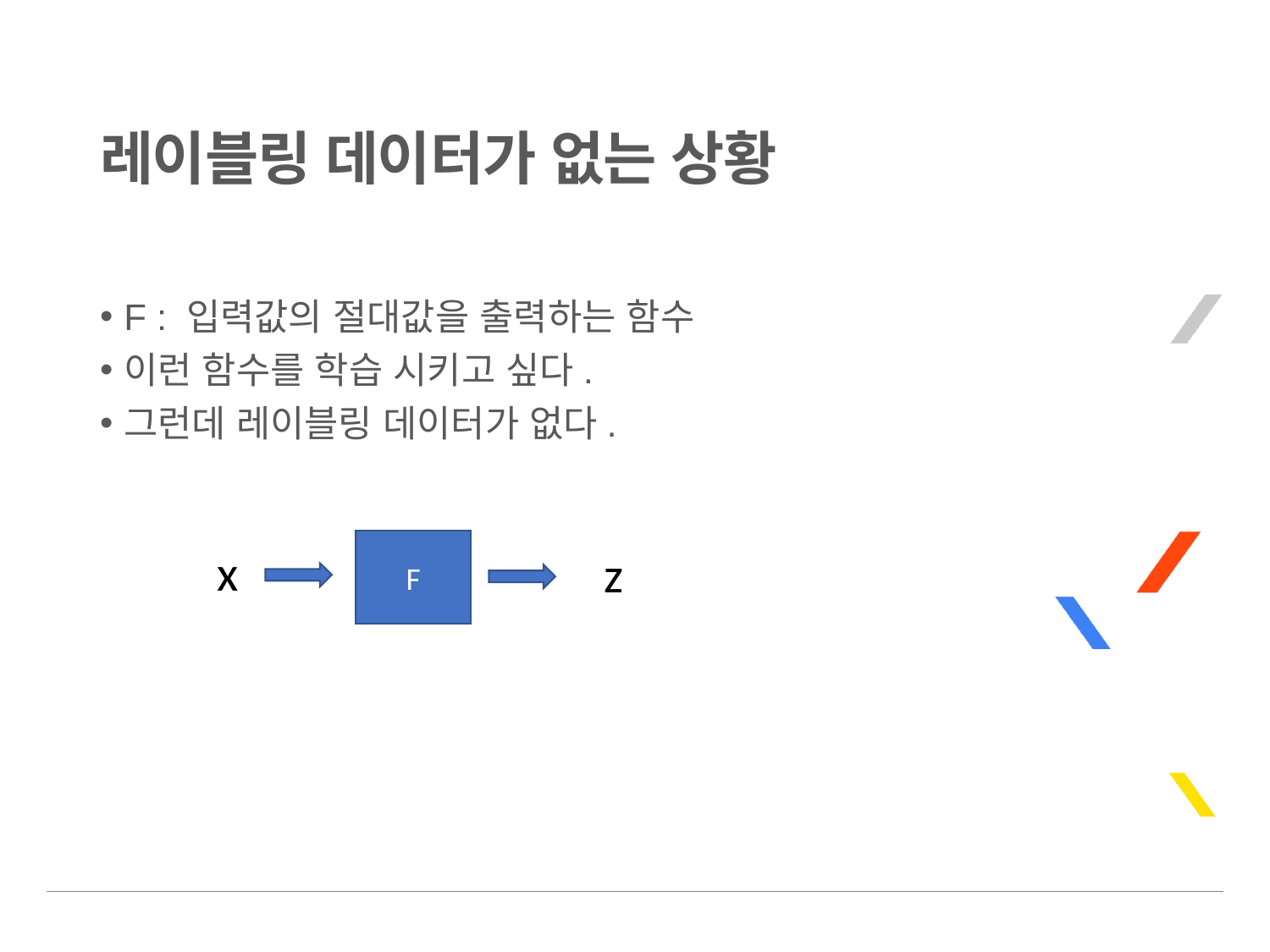

# 레이블링 데이터가 없는 상황
F : 입력값의 절대값을 출력하는 함수
이런 함수를 학습 시키고 싶다.
그런데 레이블링 데이터가 없다.
x
F
z